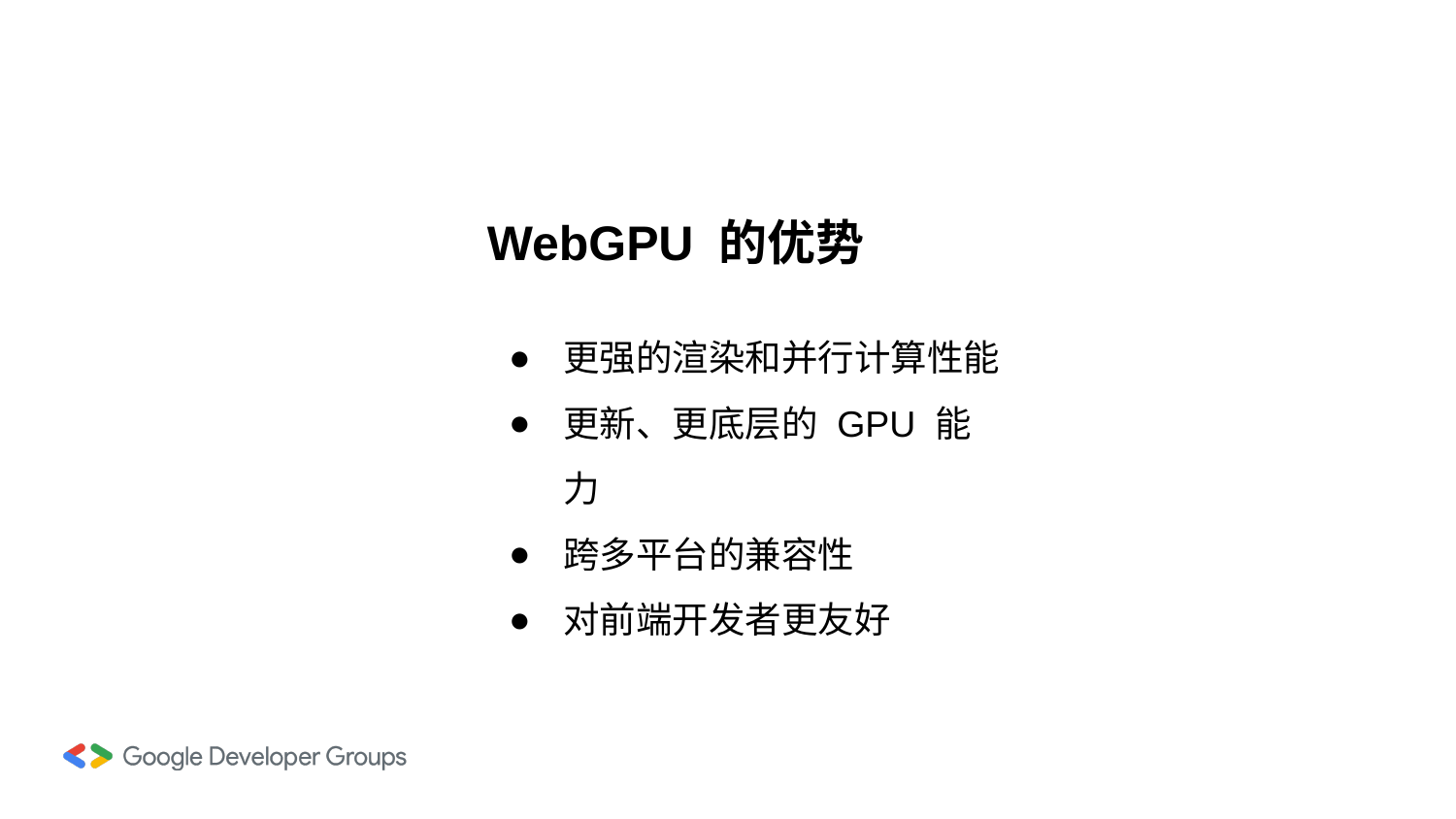

WebGPU 的优势
更强的渲染和并行计算性能
更新、更底层的 GPU 能力
跨多平台的兼容性
对前端开发者更友好